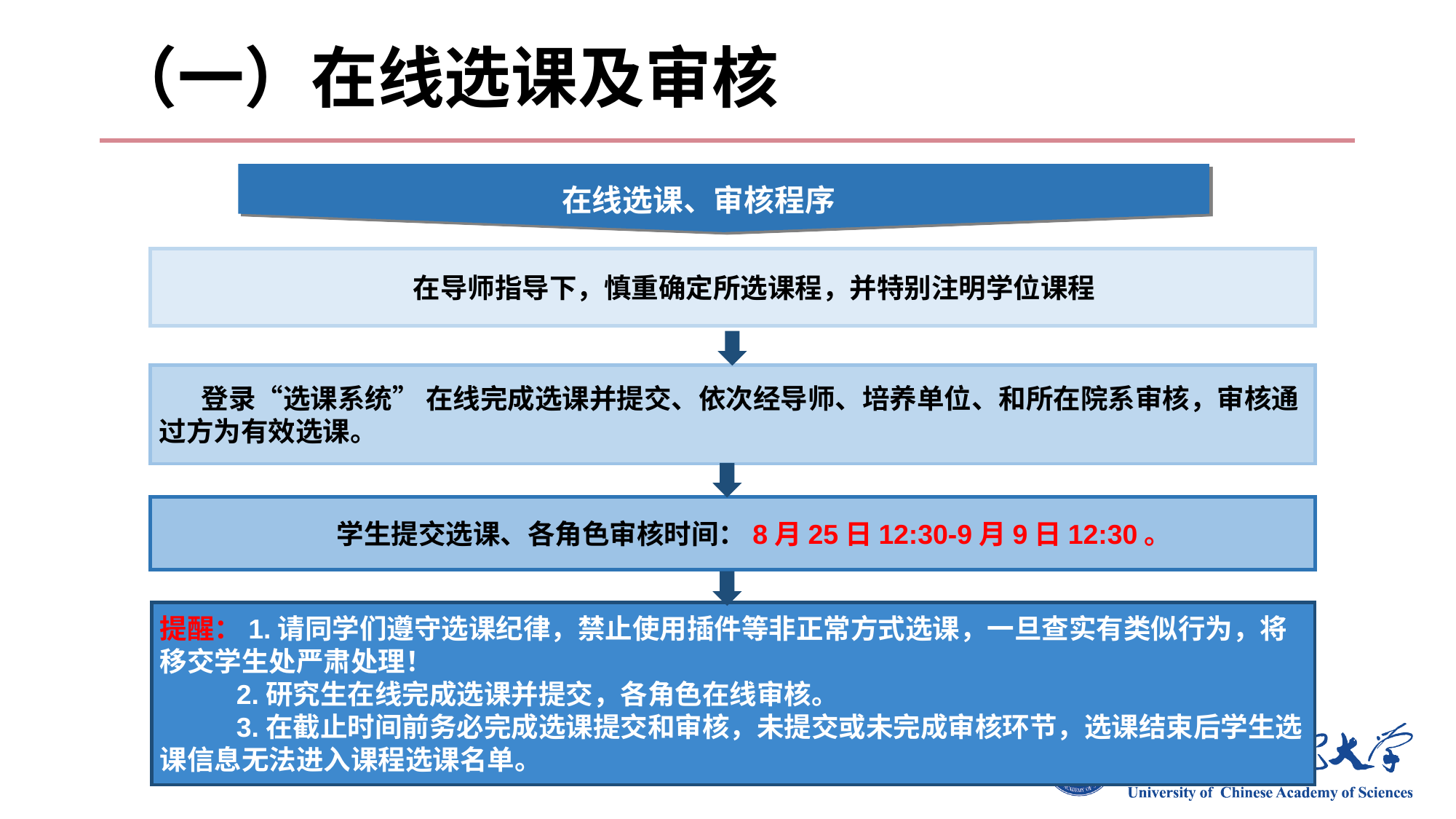

# （一）在线选课及审核
在线选课、审核程序
在导师指导下，慎重确定所选课程，并特别注明学位课程

登录“选课系统” 在线完成选课并提交、依次经导师、培养单位、和所在院系审核，审核通过方为有效选课。

学生提交选课、各角色审核时间：8月25日12:30-9月9日12:30。

提醒：1.请同学们遵守选课纪律，禁止使用插件等非正常方式选课，一旦查实有类似行为，将移交学生处严肃处理！
          2.研究生在线完成选课并提交，各角色在线审核。
          3.在截止时间前务必完成选课提交和审核，未提交或未完成审核环节，选课结束后学生选课信息无法进入课程选课名单。